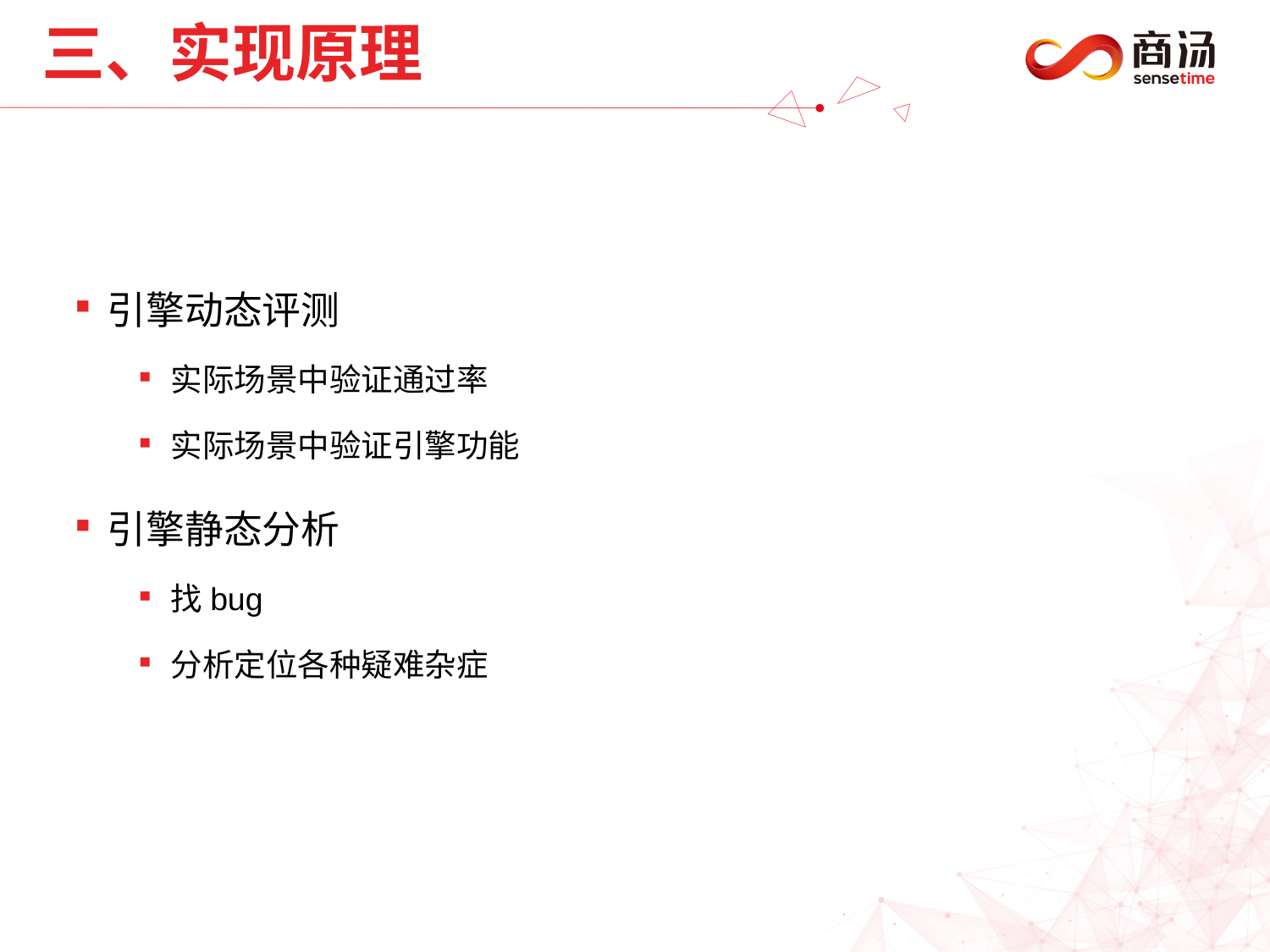

# 三、实现原理
引擎动态评测
实际场景中验证通过率
实际场景中验证引擎功能
引擎静态分析
找bug
分析定位各种疑难杂症
14